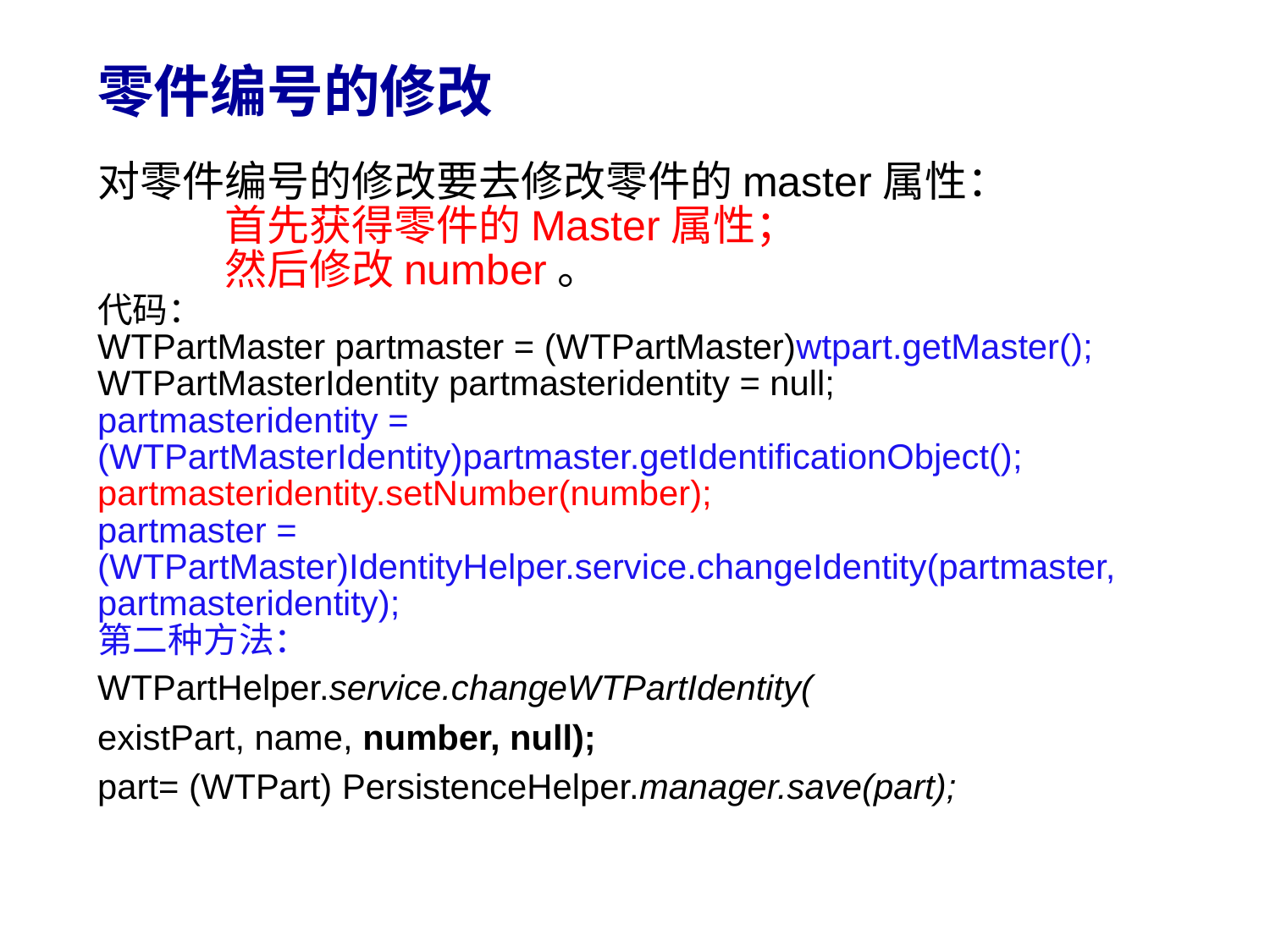

# 零件编号的修改
对零件编号的修改要去修改零件的master属性：
	首先获得零件的Master属性；
	然后修改number。
代码：
WTPartMaster partmaster = (WTPartMaster)wtpart.getMaster();
WTPartMasterIdentity partmasteridentity = null;
partmasteridentity =
(WTPartMasterIdentity)partmaster.getIdentificationObject();
partmasteridentity.setNumber(number);
partmaster =
(WTPartMaster)IdentityHelper.service.changeIdentity(partmaster,
partmasteridentity);
第二种方法：
WTPartHelper.service.changeWTPartIdentity(
existPart, name, number, null);
part= (WTPart) PersistenceHelper.manager.save(part);